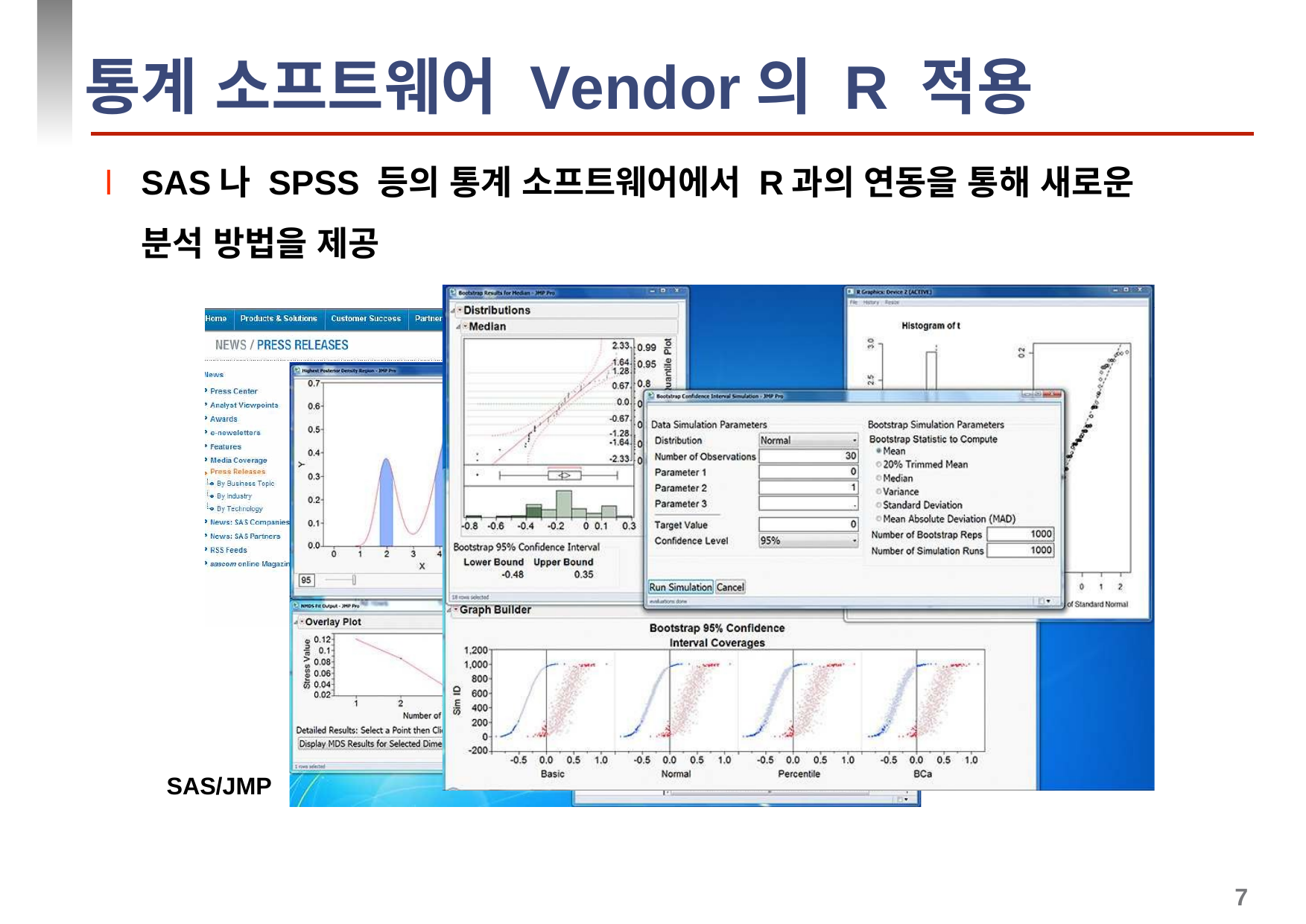

# 통계 소프트웨어 Vendor의 R 적용
l SAS나 SPSS 등의 통계 소프트웨어에서 R과의 연동을 통해 새로운 분석 방법을 제공

SAS/JMP
7